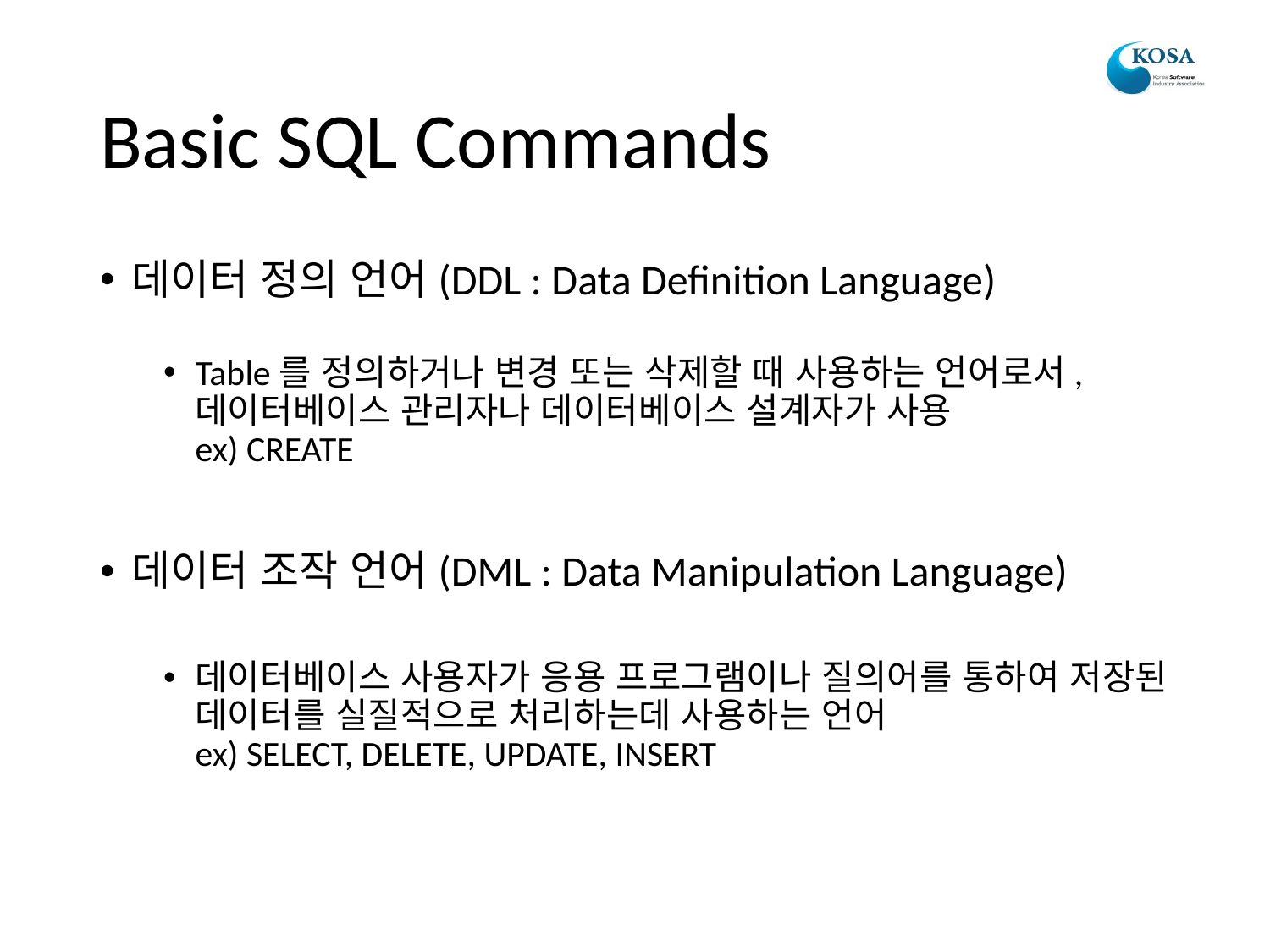

# Basic SQL Commands
데이터 정의 언어(DDL : Data Definition Language)
Table를 정의하거나 변경 또는 삭제할 때 사용하는 언어로서, 데이터베이스 관리자나 데이터베이스 설계자가 사용
ex) CREATE

데이터 조작 언어(DML : Data Manipulation Language)

데이터베이스 사용자가 응용 프로그램이나 질의어를 통하여 저장된 데이터를 실질적으로 처리하는데 사용하는 언어
ex) SELECT, DELETE, UPDATE, INSERT